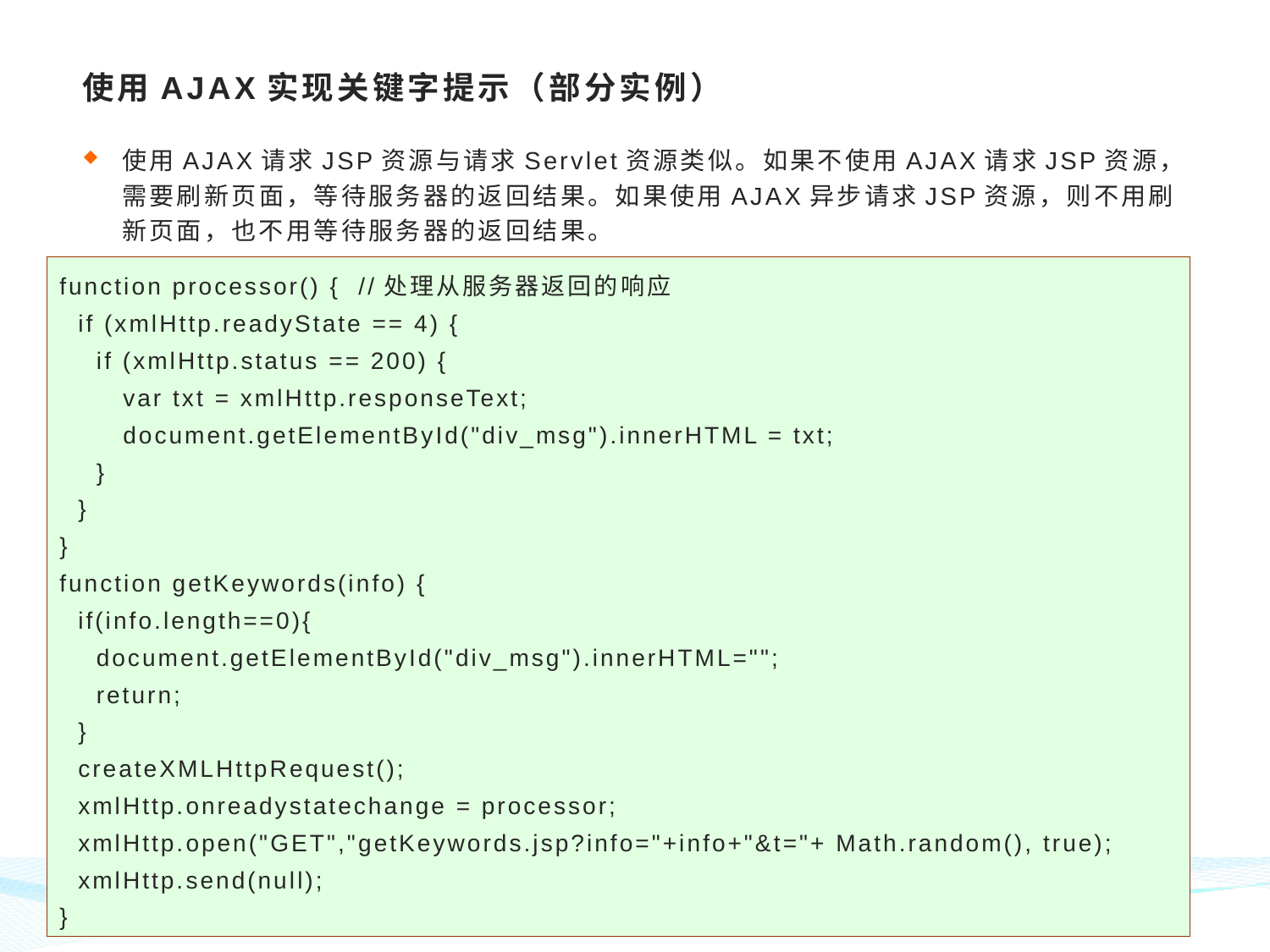

# 使用AJAX实现关键字提示（部分实例）
使用AJAX请求JSP资源与请求Servlet资源类似。如果不使用AJAX请求JSP资源，需要刷新页面，等待服务器的返回结果。如果使用AJAX异步请求JSP资源，则不用刷新页面，也不用等待服务器的返回结果。
function processor() {  //处理从服务器返回的响应
  if (xmlHttp.readyState == 4) {
    if (xmlHttp.status == 200) {
	var txt = xmlHttp.responseText;
	document.getElementById("div_msg").innerHTML = txt;
    }
  }
}
function getKeywords(info) {
  if(info.length==0){
    document.getElementById("div_msg").innerHTML="";
    return;
  }
  createXMLHttpRequest();
  xmlHttp.onreadystatechange = processor;
  xmlHttp.open("GET","getKeywords.jsp?info="+info+"&t="+ Math.random(), true);
  xmlHttp.send(null);
}
227